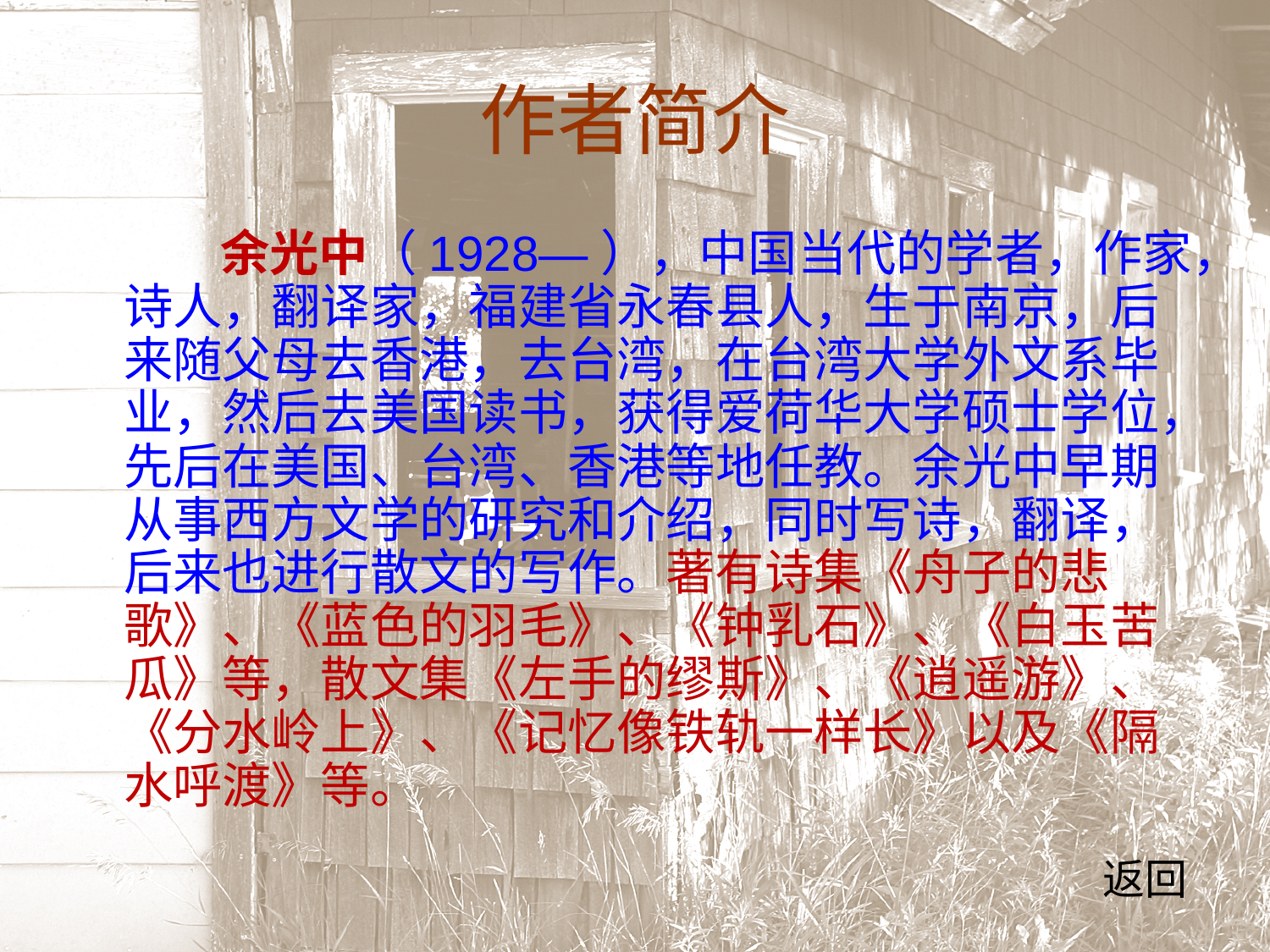

# 作者简介
            余光中（1928—），中国当代的学者，作家，诗人，翻译家，福建省永春县人，生于南京，后来随父母去香港，去台湾，在台湾大学外文系毕业，然后去美国读书，获得爱荷华大学硕士学位，先后在美国、台湾、香港等地任教。余光中早期从事西方文学的研究和介绍，同时写诗，翻译，后来也进行散文的写作。著有诗集《舟子的悲歌》、《蓝色的羽毛》、《钟乳石》、《白玉苦瓜》等，散文集《左手的缪斯》、《逍遥游》、《分水岭上》、《记忆像铁轨一样长》以及《隔水呼渡》等。
返回